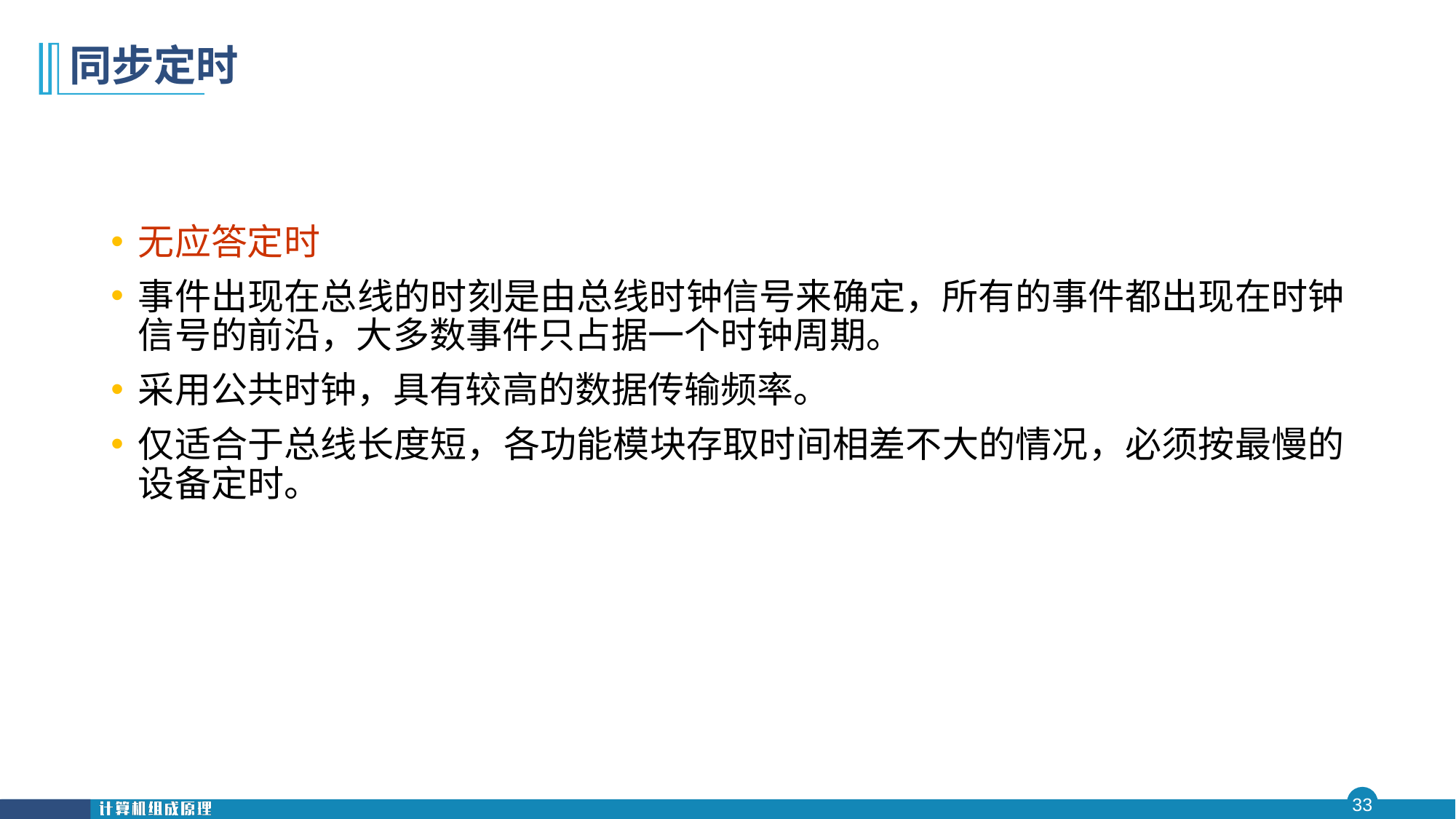

# 同步定时
无应答定时
事件出现在总线的时刻是由总线时钟信号来确定，所有的事件都出现在时钟信号的前沿，大多数事件只占据一个时钟周期。
采用公共时钟，具有较高的数据传输频率。
仅适合于总线长度短，各功能模块存取时间相差不大的情况，必须按最慢的设备定时。